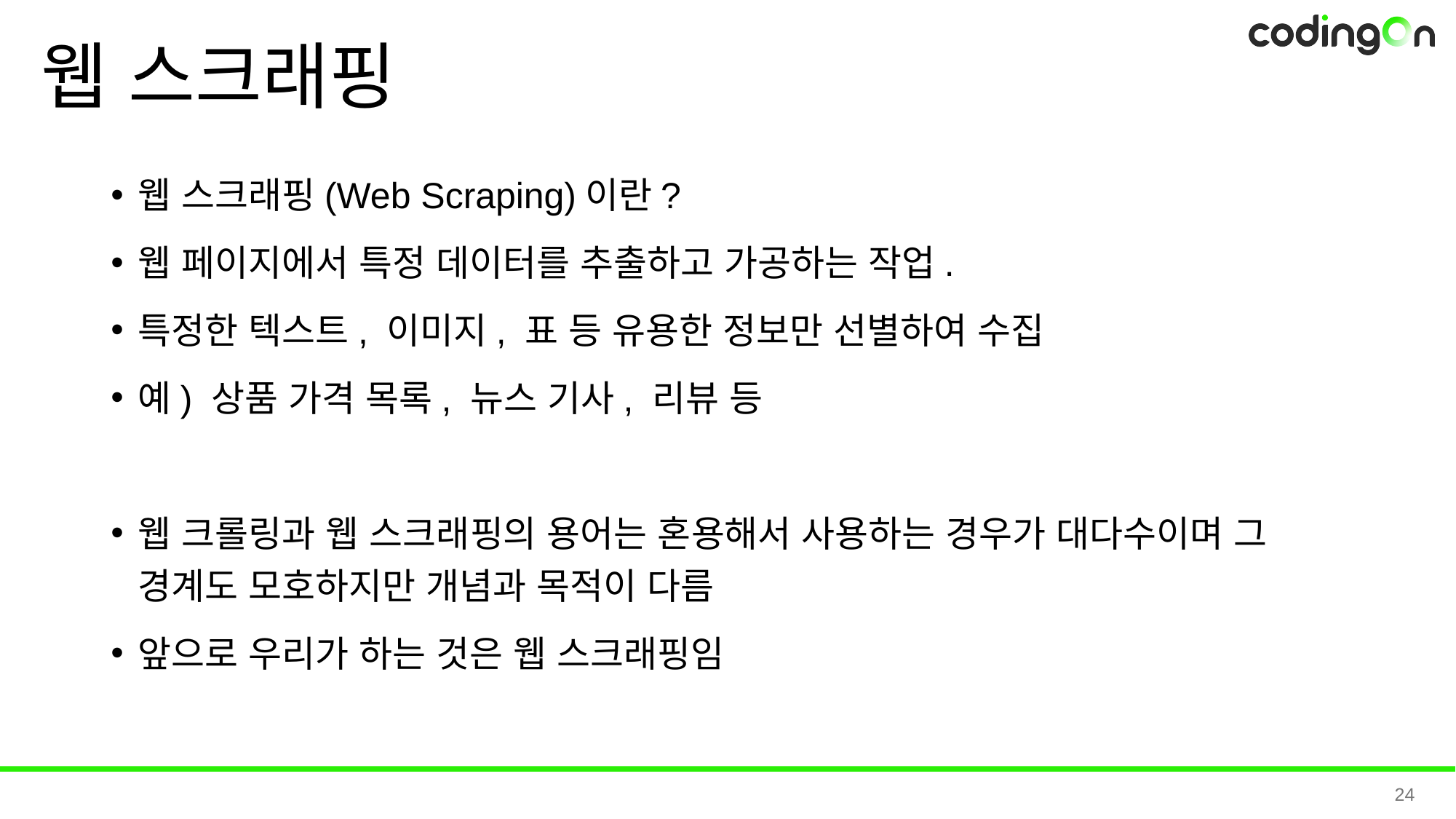

# 웹 스크래핑
웹 스크래핑(Web Scraping)이란?
웹 페이지에서 특정 데이터를 추출하고 가공하는 작업.
특정한 텍스트, 이미지, 표 등 유용한 정보만 선별하여 수집
예) 상품 가격 목록, 뉴스 기사, 리뷰 등

웹 크롤링과 웹 스크래핑의 용어는 혼용해서 사용하는 경우가 대다수이며 그 경계도 모호하지만 개념과 목적이 다름
앞으로 우리가 하는 것은 웹 스크래핑임

24